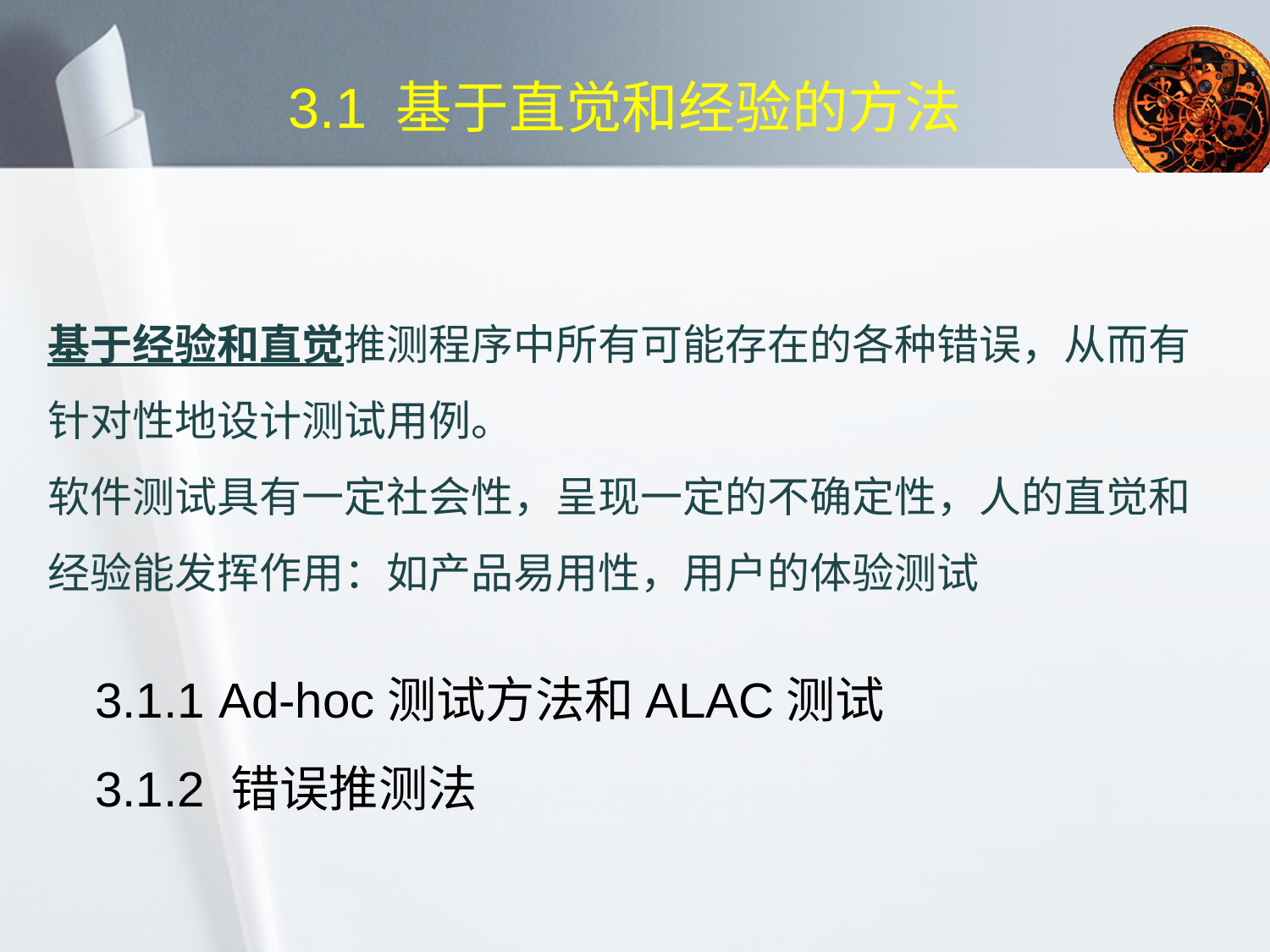

# 3.1 基于直觉和经验的方法
基于经验和直觉推测程序中所有可能存在的各种错误，从而有针对性地设计测试用例。
软件测试具有一定社会性，呈现一定的不确定性，人的直觉和经验能发挥作用：如产品易用性，用户的体验测试
3.1.1 Ad-hoc测试方法和ALAC测试
3.1.2 错误推测法